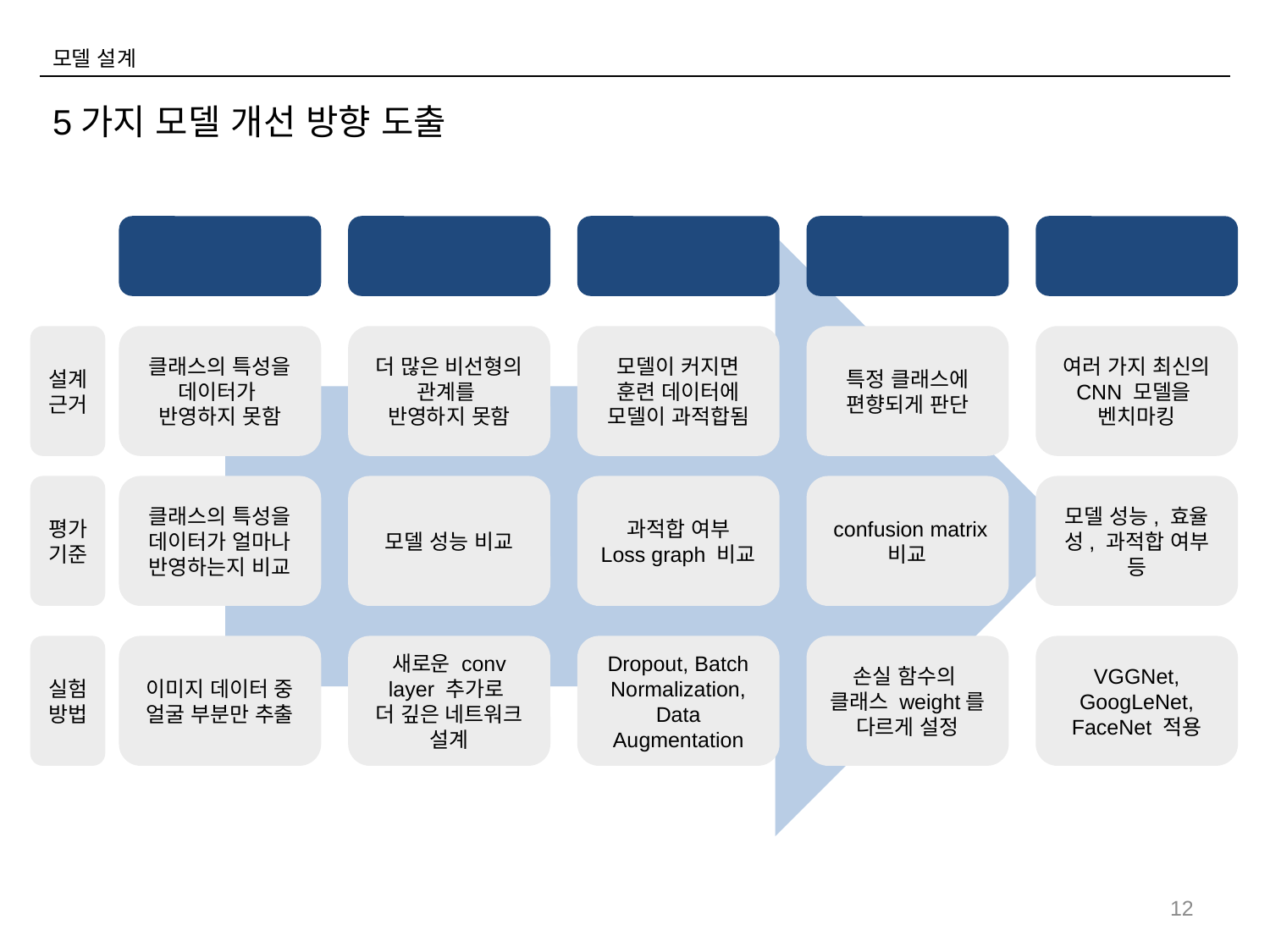

모델 설계
5가지 모델 개선 방향 도출
데이터 정제
레이어 깊이
정규화
손실 함수
기존 모델

설계 근거
클래스의 특성을
데이터가
반영하지 못함
더 많은 비선형의
관계를
반영하지 못함
모델이 커지면
훈련 데이터에
모델이 과적합됨
특정 클래스에
편향되게 판단
여러 가지 최신의
CNN 모델을
벤치마킹
평가
기준
클래스의 특성을
데이터가 얼마나 반영하는지 비교
모델 성능 비교
과적합 여부
Loss graph 비교
 confusion matrix 비교
모델 성능, 효율성, 과적합 여부 등
실험
방법
이미지 데이터 중
얼굴 부분만 추출
새로운 conv layer 추가로
더 깊은 네트워크 설계
Dropout, Batch Normalization,
Data Augmentation
손실 함수의
클래스 weight를 다르게 설정
VGGNet, GoogLeNet, FaceNet 적용
12